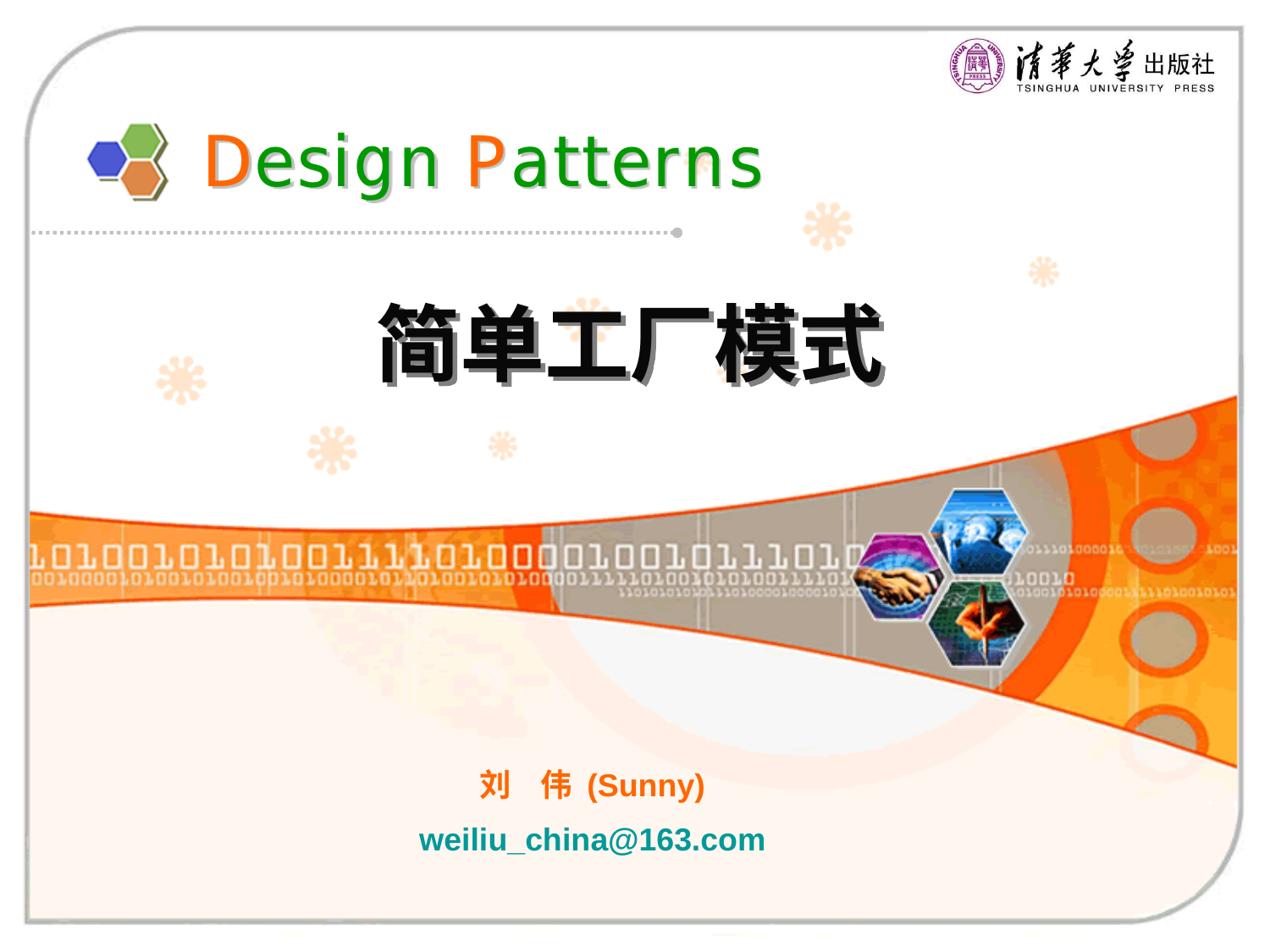

# Design Patterns
简单工厂模式
刘    伟 (Sunny)
weiliu_china@163.com